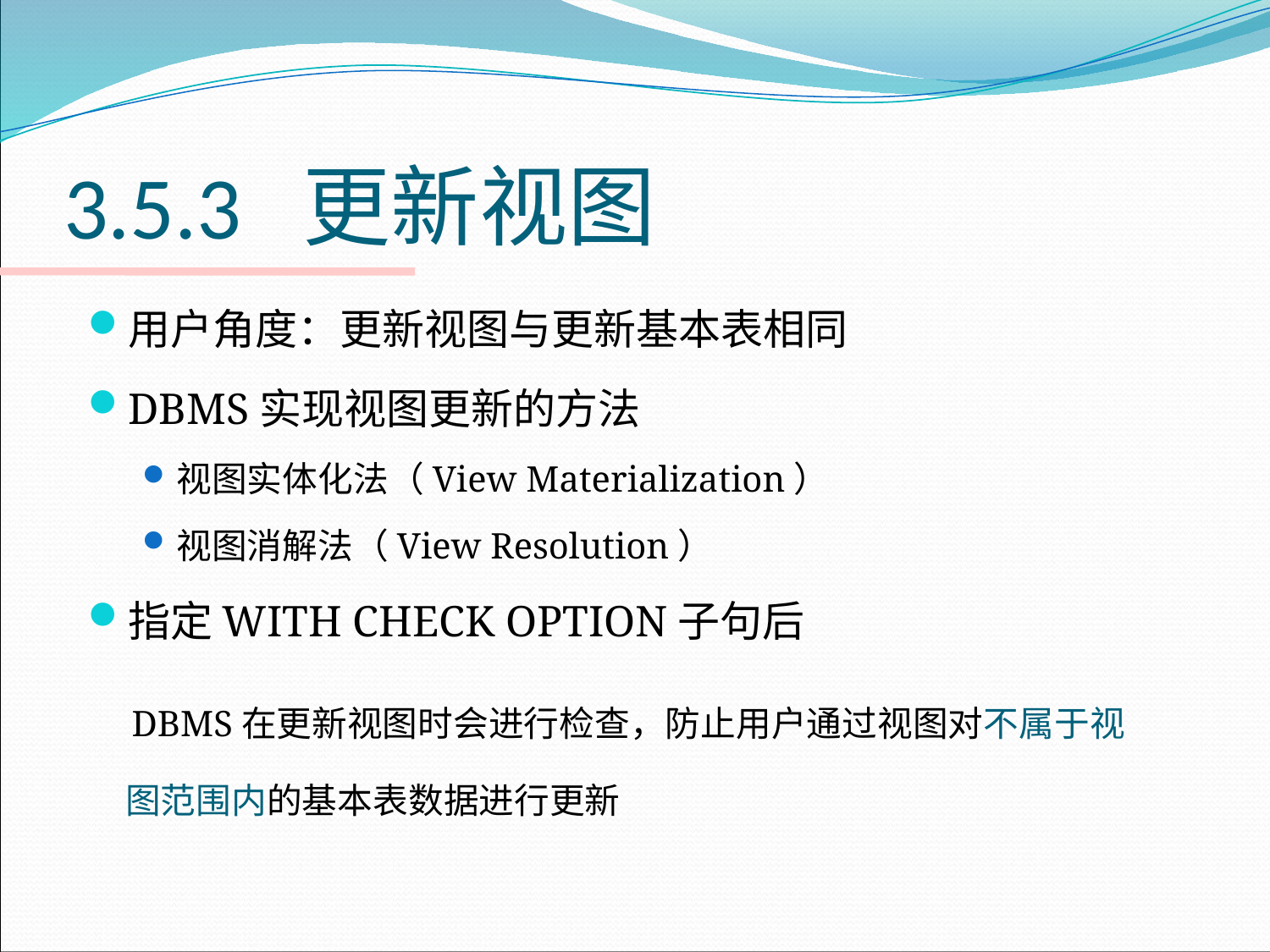

# 3.5.3  更新视图
用户角度：更新视图与更新基本表相同
DBMS实现视图更新的方法
视图实体化法（View Materialization）
视图消解法（View Resolution）
指定WITH CHECK OPTION子句后
    DBMS在更新视图时会进行检查，防止用户通过视图对不属于视图范围内的基本表数据进行更新

391